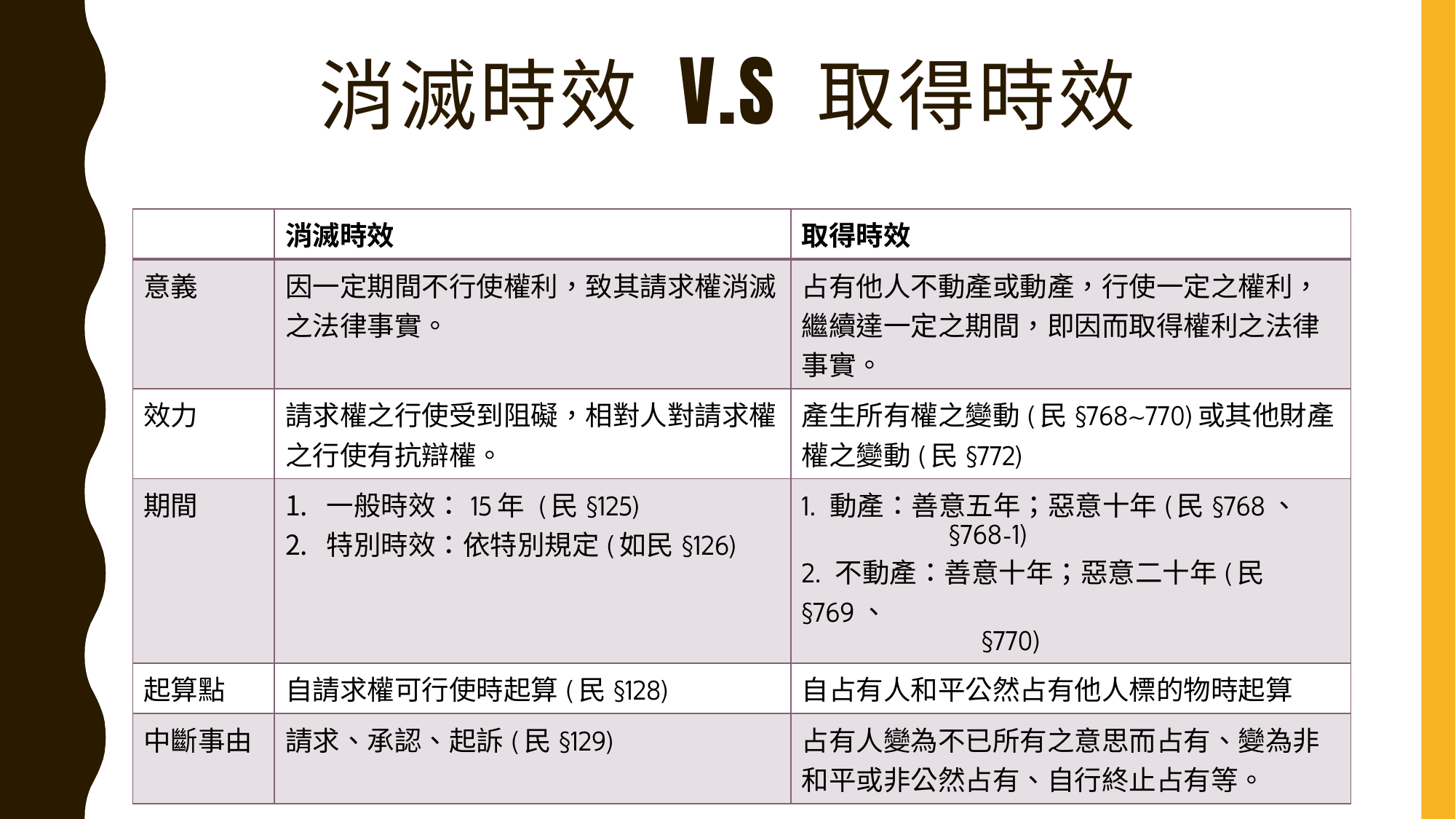

# 消滅時效 v.s 取得時效
|  | 消滅時效 | 取得時效 |
| --- | --- | --- |
| 意義 | 因一定期間不行使權利，致其請求權消滅之法律事實。 | 占有他人不動產或動產，行使一定之權利，繼續達一定之期間，即因而取得權利之法律事實。 |
| 效力 | 請求權之行使受到阻礙，相對人對請求權之行使有抗辯權。 | 產生所有權之變動(民§768~770)或其他財產權之變動(民§772) |
| 期間 | 一般時效：15年 (民§125) 特別時效：依特別規定(如民§126) | 1. 動產：善意五年；惡意十年(民§768、 §768-1) 2. 不動產：善意十年；惡意二十年(民§769、 §770) |
| 起算點 | 自請求權可行使時起算(民§128) | 自占有人和平公然占有他人標的物時起算 |
| 中斷事由 | 請求、承認、起訴(民§129) | 占有人變為不已所有之意思而占有、變為非和平或非公然占有、自行終止占有等。 |